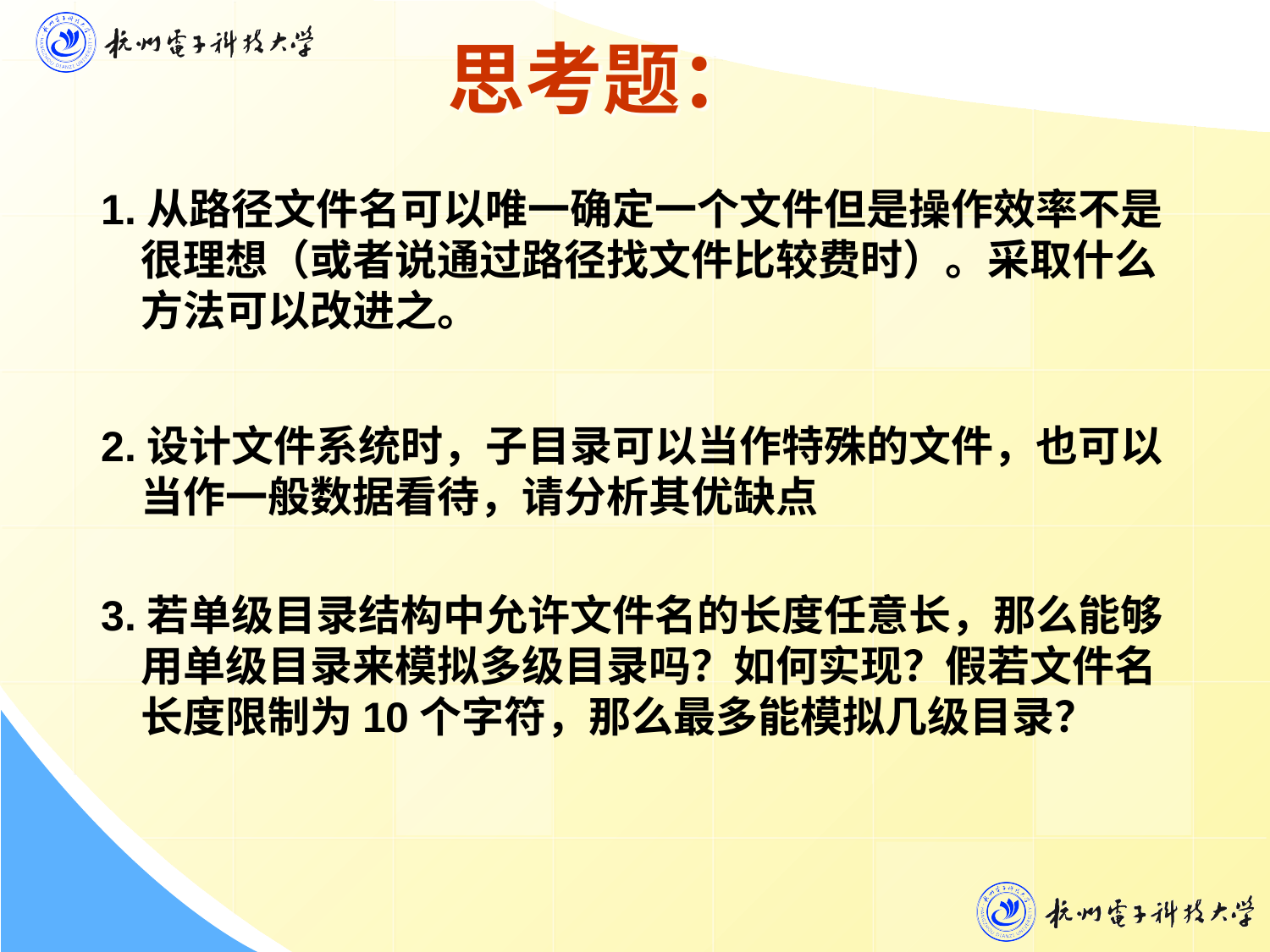

# 思考题：
1.从路径文件名可以唯一确定一个文件但是操作效率不是很理想（或者说通过路径找文件比较费时）。采取什么方法可以改进之。

2.设计文件系统时，子目录可以当作特殊的文件，也可以当作一般数据看待，请分析其优缺点

3.若单级目录结构中允许文件名的长度任意长，那么能够用单级目录来模拟多级目录吗？如何实现？假若文件名长度限制为10个字符，那么最多能模拟几级目录？